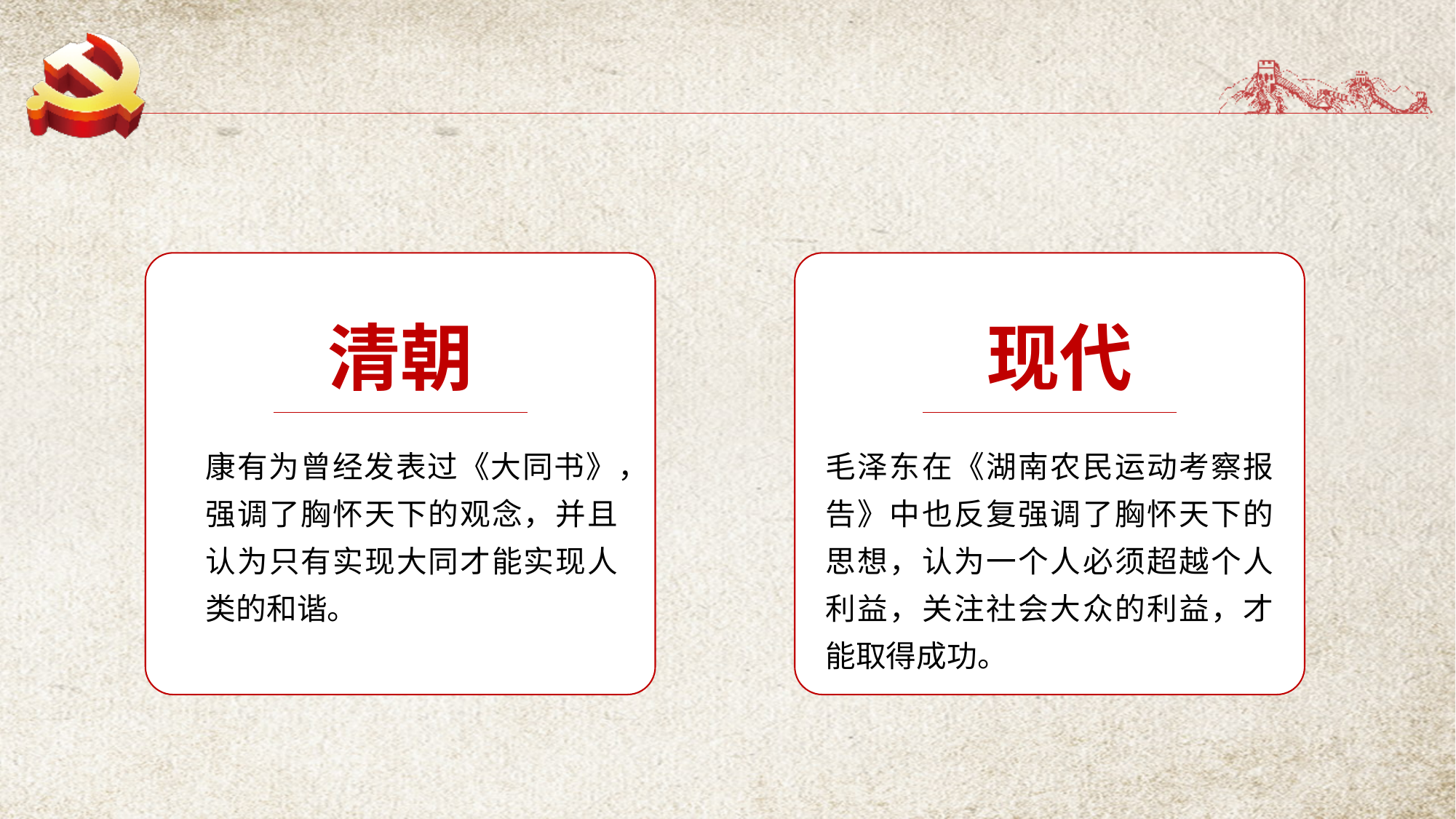

清朝
     现代
康有为曾经发表过《大同书》，强调了胸怀天下的观念，并且认为只有实现大同才能实现人类的和谐。
毛泽东在《湖南农民运动考察报告》中也反复强调了胸怀天下的思想，认为一个人必须超越个人利益，关注社会大众的利益，才能取得成功。